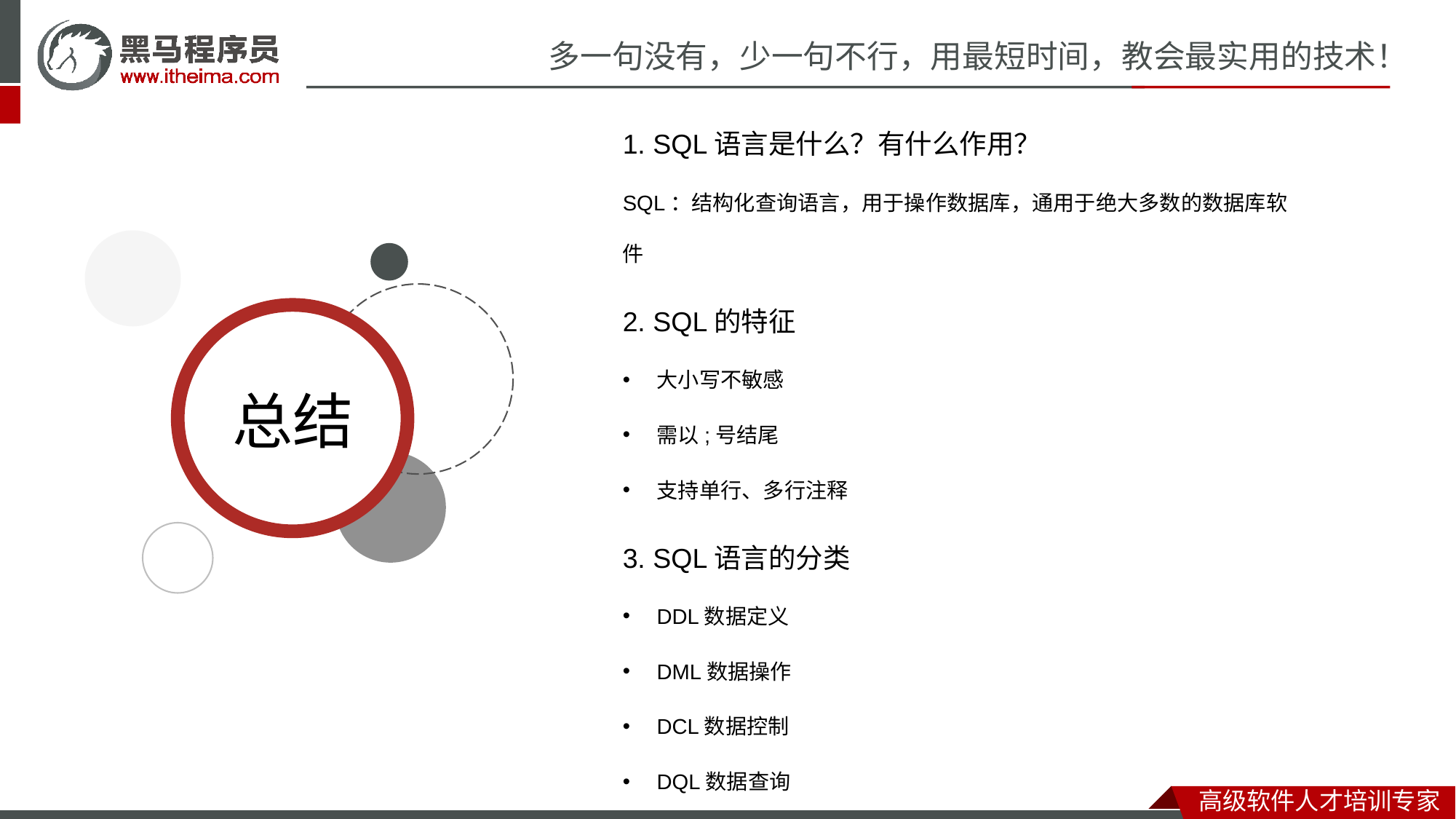

1. SQL语言是什么？有什么作用？
SQL：结构化查询语言，用于操作数据库，通用于绝大多数的数据库软件
2. SQL的特征
大小写不敏感
需以;号结尾
支持单行、多行注释
3. SQL语言的分类
DDL数据定义
DML数据操作
DCL数据控制
DQL数据查询